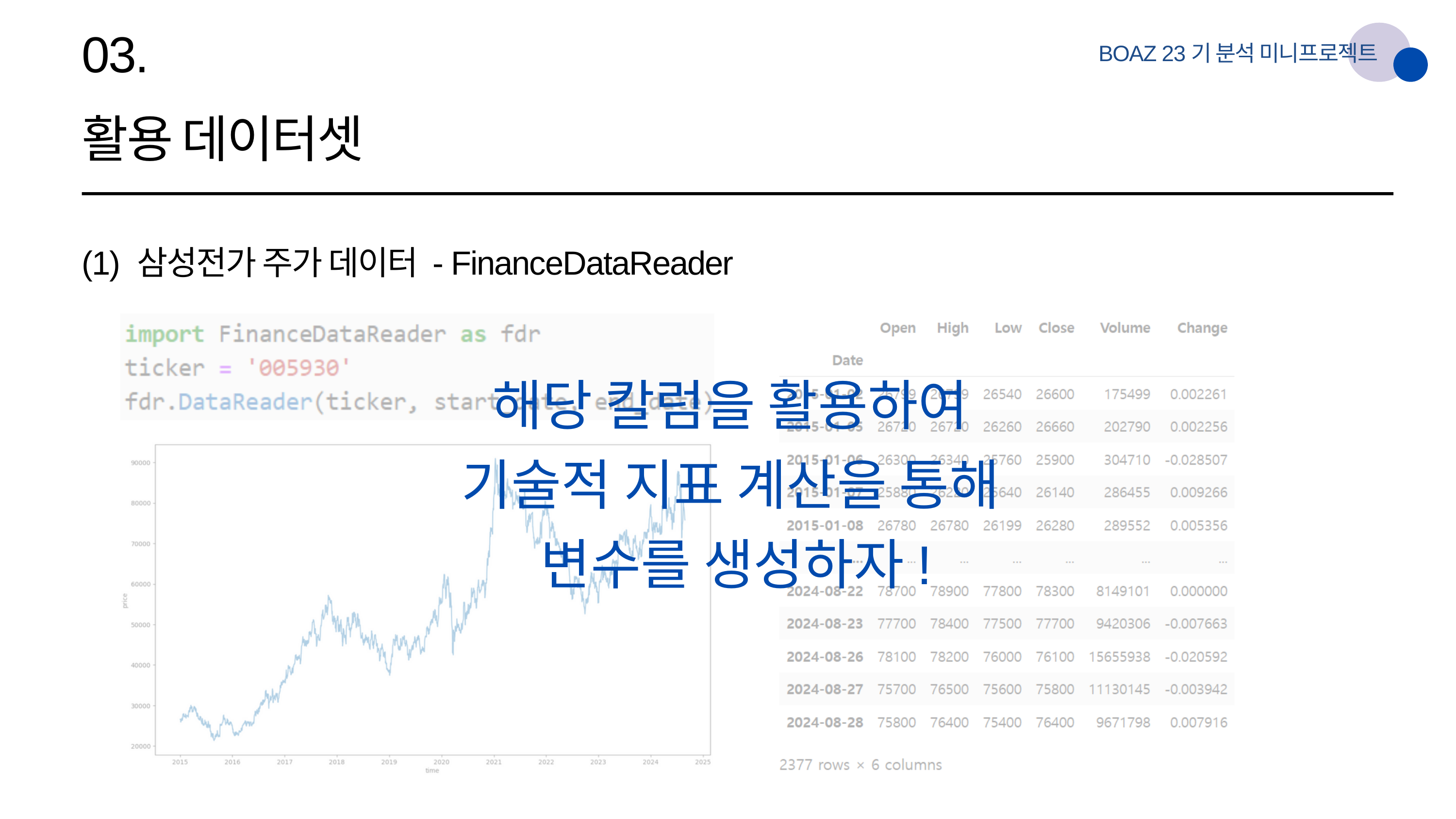

03.

BOAZ 23기 분석 미니프로젝트

활용 데이터셋

(1) 삼성전가 주가 데이터 - FinanceDataReader

해당 칼럼을 활용하여
기술적 지표 계산을 통해
변수를 생성하자!